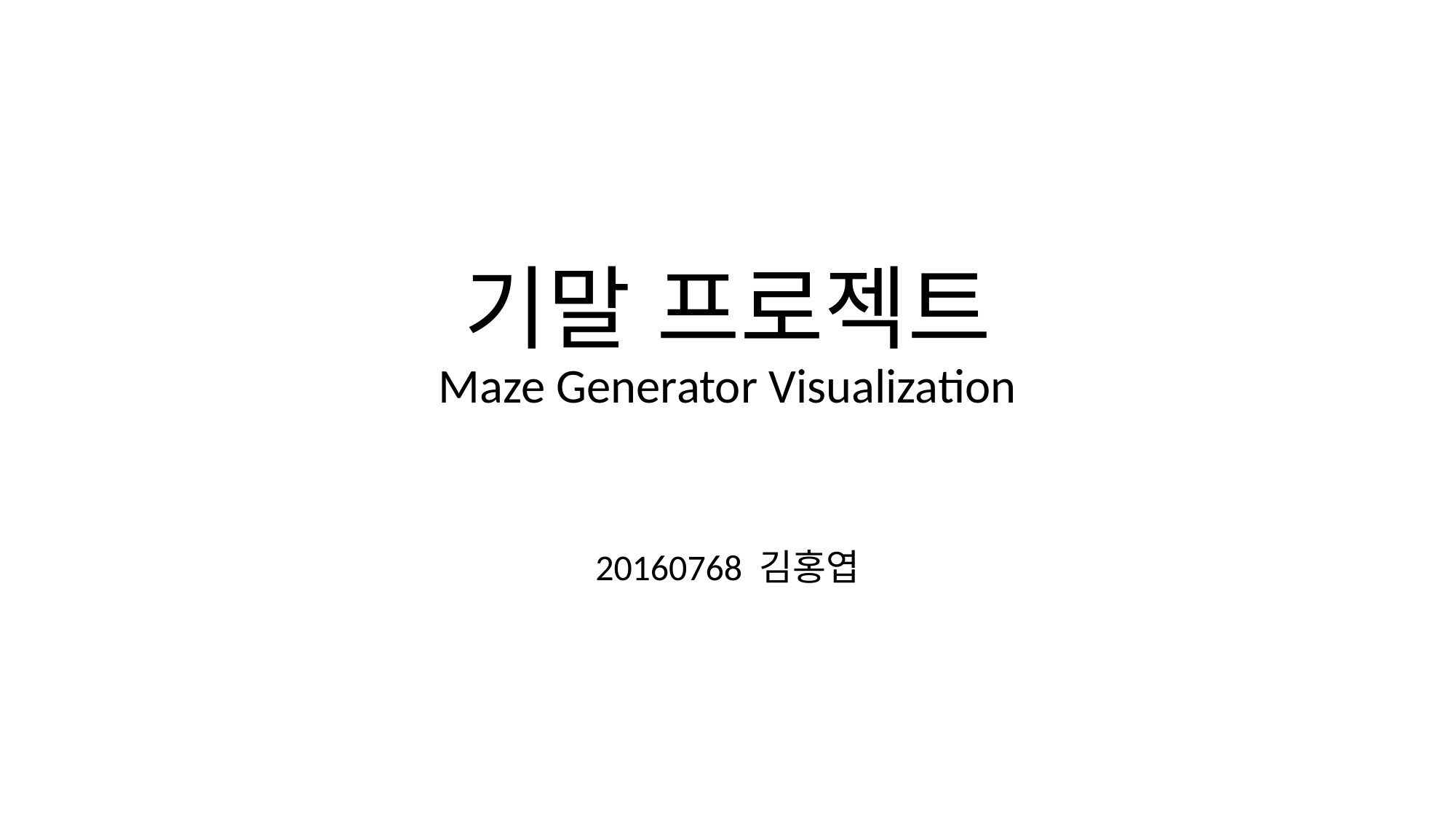

# 기말 프로젝트 Maze Generator Visualization

20160768 김홍엽